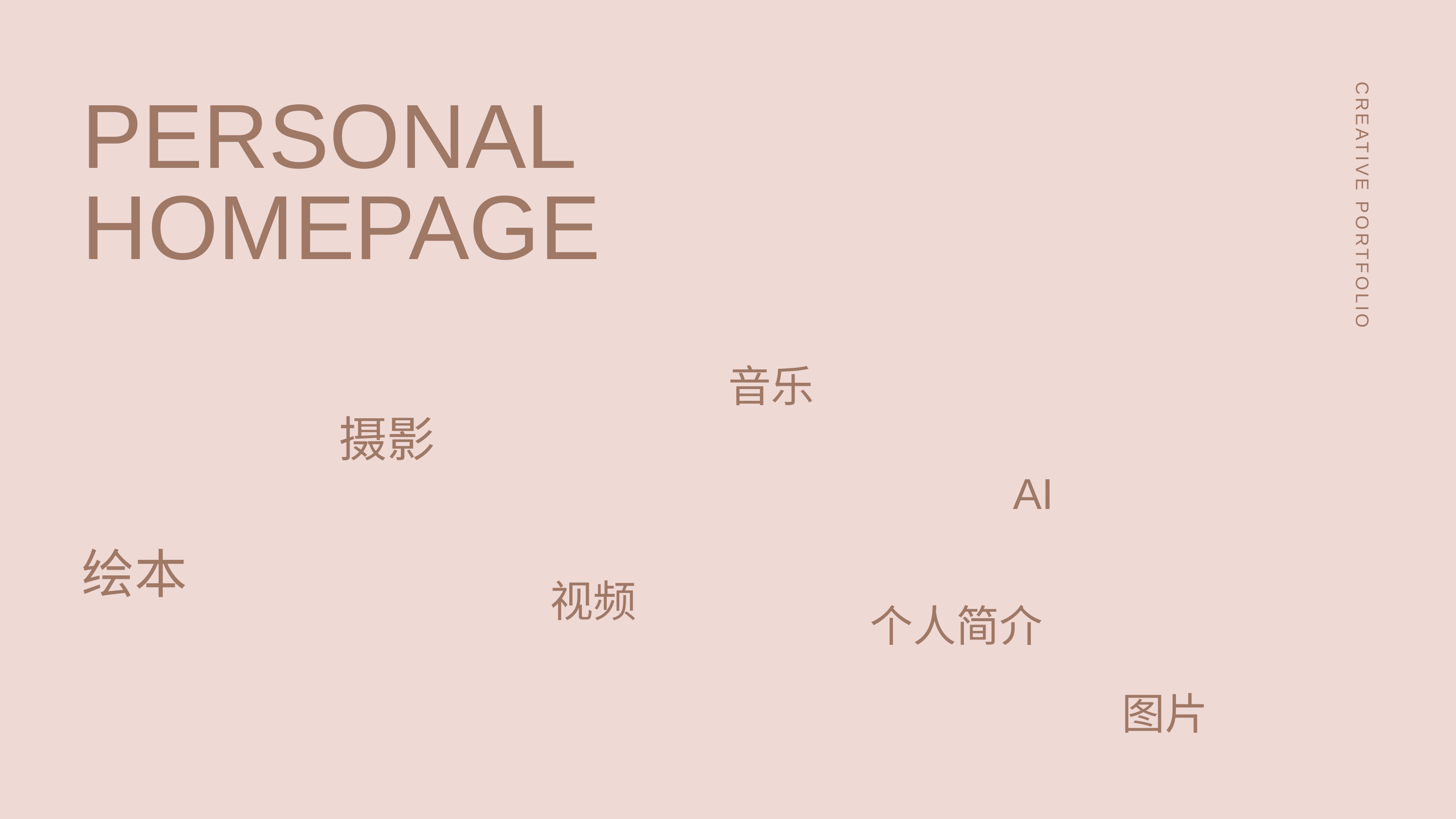

PERSONAL HOMEPAGE
CREATIVE PORTFOLIO
音乐
摄影
AI
绘本
视频
个人简介
图片